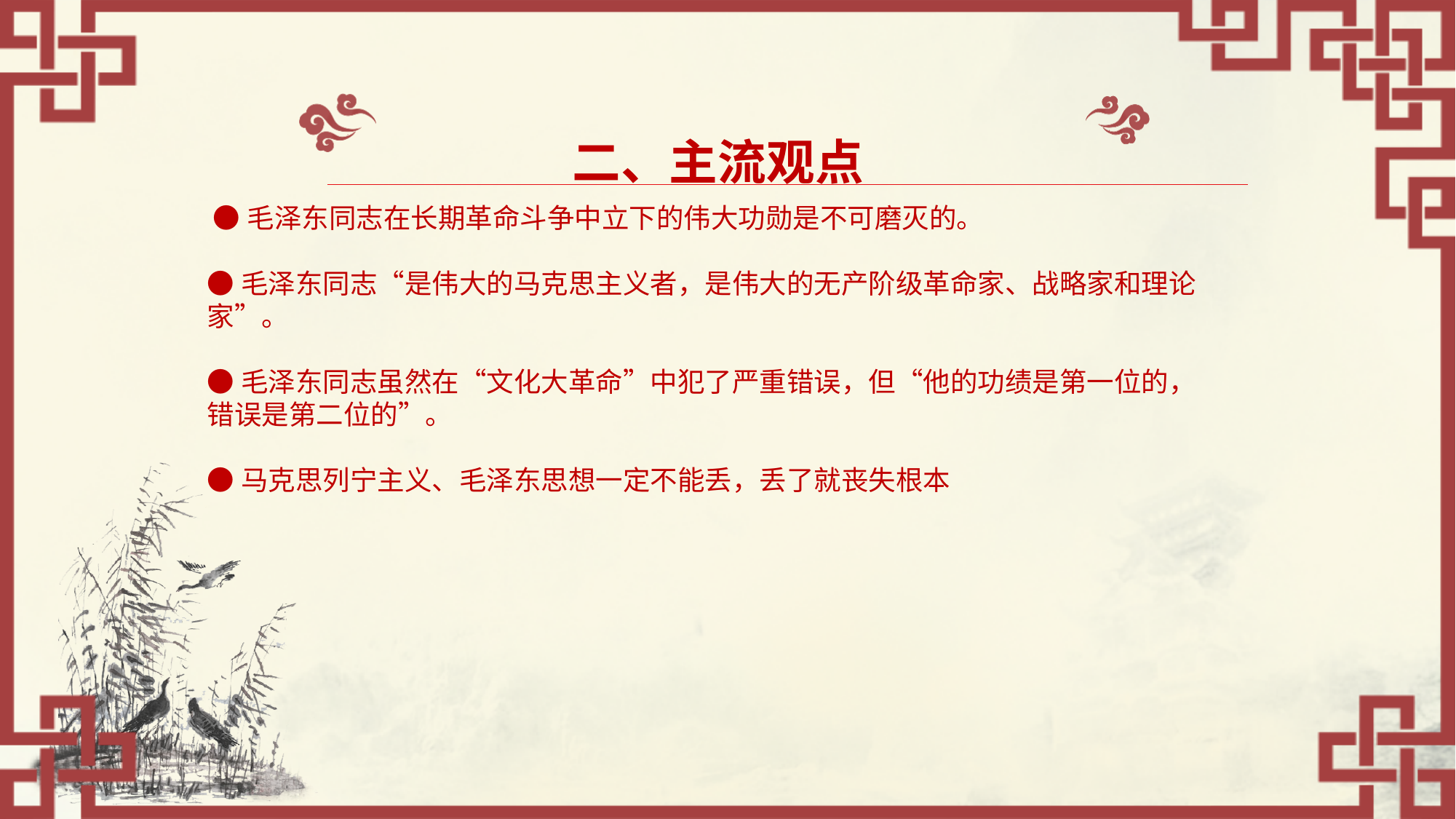

二、主流观点
 ●毛泽东同志在长期革命斗争中立下的伟大功勋是不可磨灭的。

●毛泽东同志“是伟大的马克思主义者，是伟大的无产阶级革命家、战略家和理论家”。

●毛泽东同志虽然在“文化大革命”中犯了严重错误，但“他的功绩是第一位的，错误是第二位的”。

●马克思列宁主义、毛泽东思想一定不能丢，丢了就丧失根本